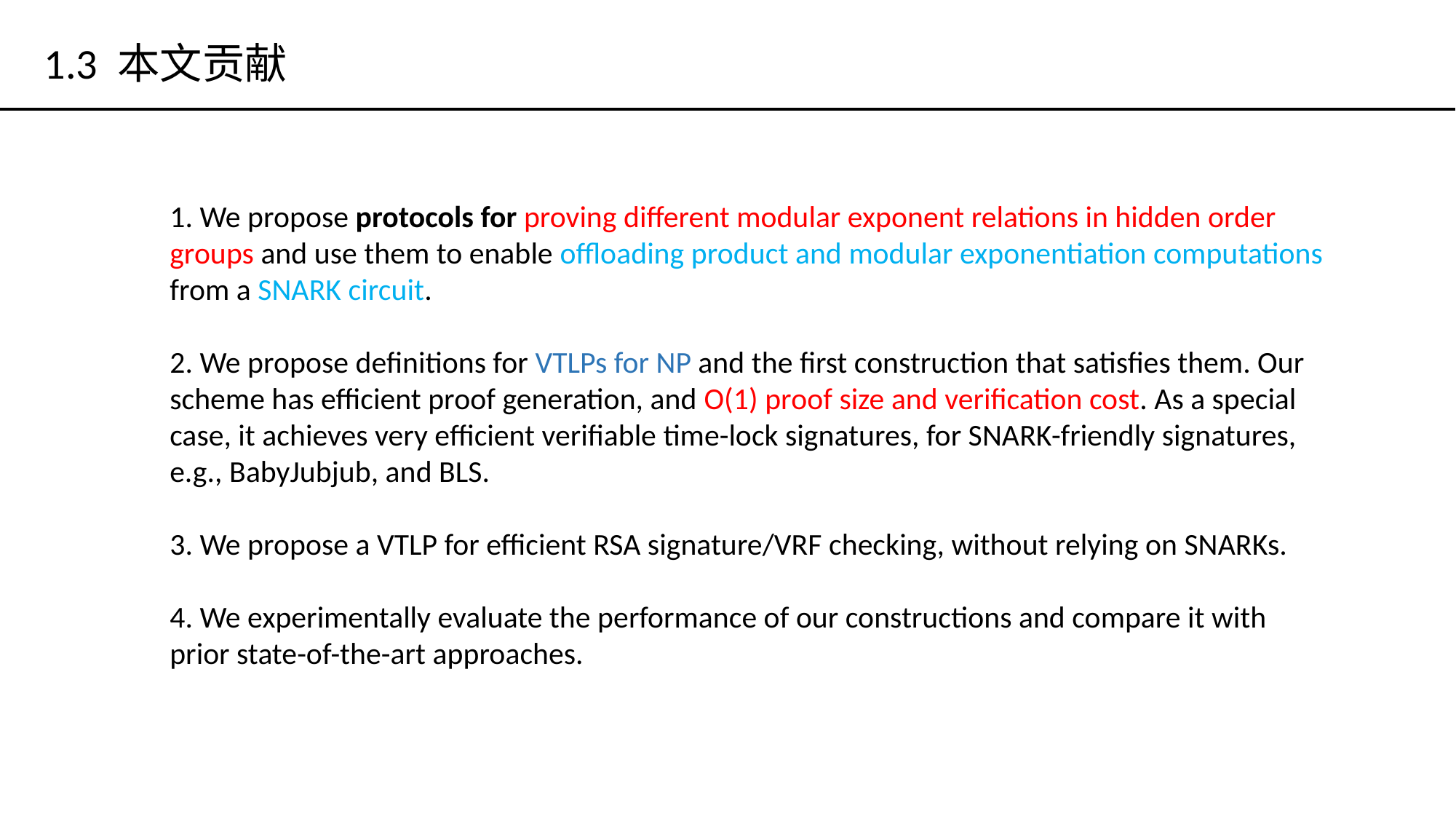

1.3 本文贡献
1. We propose protocols for proving different modular exponent relations in hidden order groups and use them to enable offloading product and modular exponentiation computations from a SNARK circuit.

2. We propose definitions for VTLPs for NP and the first construction that satisfies them. Our scheme has efficient proof generation, and O(1) proof size and verification cost. As a special case, it achieves very efficient verifiable time-lock signatures, for SNARK-friendly signatures, e.g., BabyJubjub, and BLS.

3. We propose a VTLP for efficient RSA signature/VRF checking, without relying on SNARKs.

4. We experimentally evaluate the performance of our constructions and compare it with prior state-of-the-art approaches.